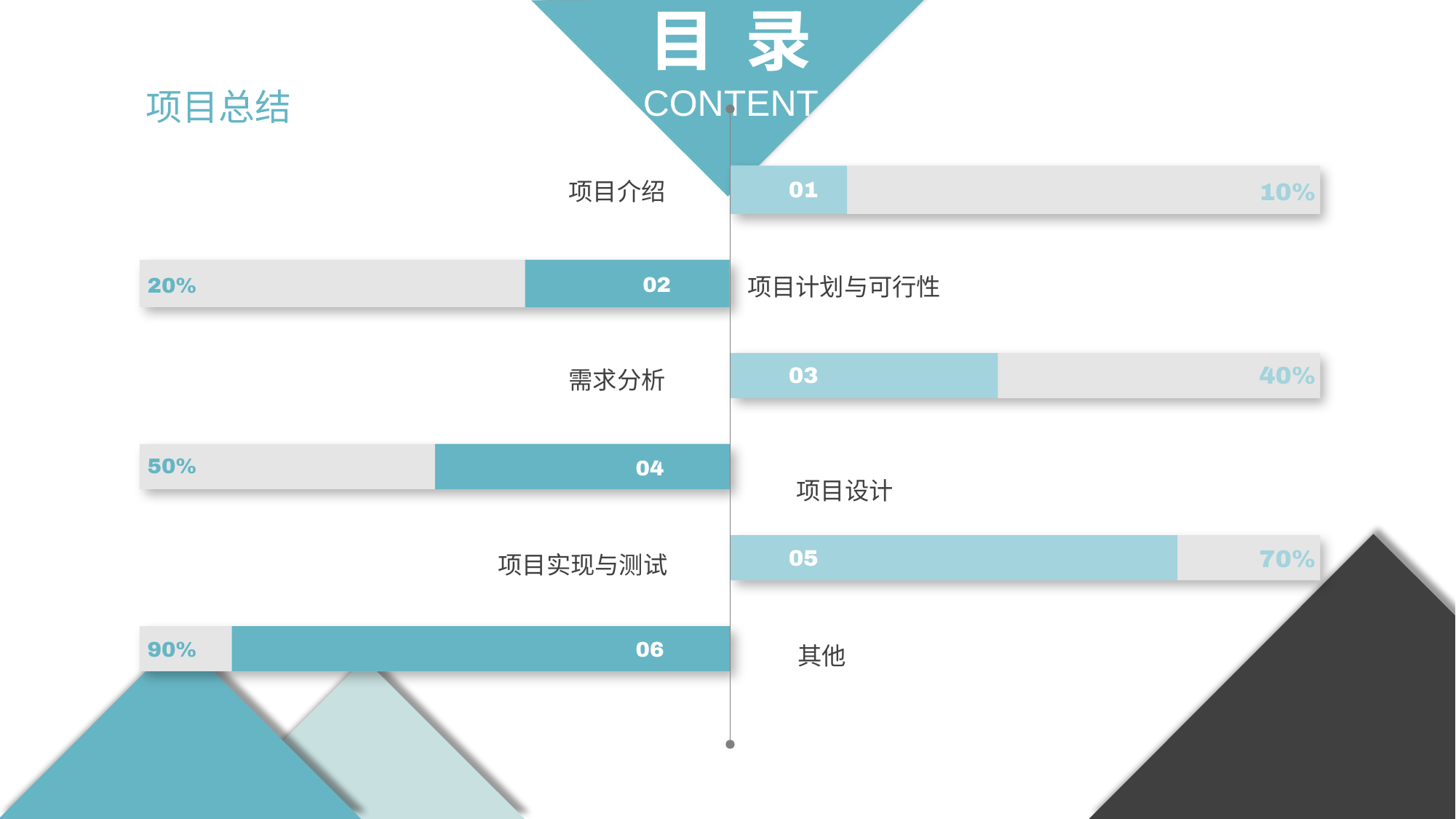

目  录
CONTENT
项目总结

项目介绍

01
10%

项目计划与可行性

02
20%

需求分析

40%
03

50%
04
项目设计
项目实现与测试
70%
05

其他
90%
06